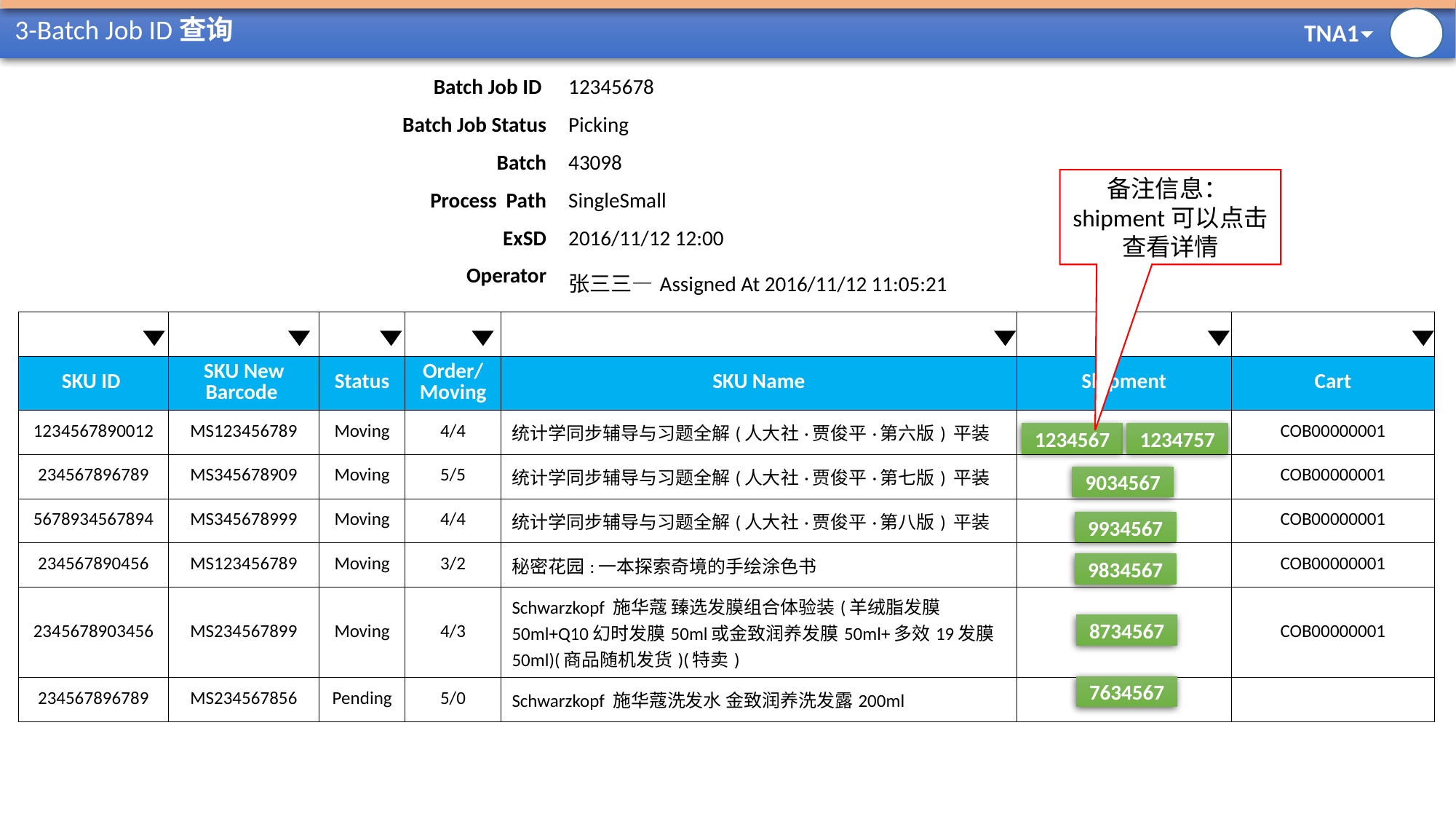

# 3-Batch Job ID查询
| Batch Job ID | 12345678 |
| --- | --- |
| Batch Job Status | Picking |
| Batch | 43098 |
| Process Path | SingleSmall |
| ExSD | 2016/11/12 12:00 |
| Operator | 张三三—Assigned At 2016/11/12 11:05:21 |
备注信息：shipment可以点击查看详情
|  |  |  |  |  |  |  |
| --- | --- | --- | --- | --- | --- | --- |
| SKU ID | SKU New Barcode | Status | Order/Moving | SKU Name | Shipment | Cart |
| 1234567890012 | MS123456789 | Moving | 4/4 | 统计学同步辅导与习题全解(人大社·贾俊平·第六版) 平装 |  | COB00000001 |
| 234567896789 | MS345678909 | Moving | 5/5 | 统计学同步辅导与习题全解(人大社·贾俊平·第七版) 平装 |  | COB00000001 |
| 5678934567894 | MS345678999 | Moving | 4/4 | 统计学同步辅导与习题全解(人大社·贾俊平·第八版) 平装 |  | COB00000001 |
| 234567890456 | MS123456789 | Moving | 3/2 | 秘密花园:一本探索奇境的手绘涂色书 |  | COB00000001 |
| 2345678903456 | MS234567899 | Moving | 4/3 | Schwarzkopf 施华蔻 臻选发膜组合体验装(羊绒脂发膜50ml+Q10幻时发膜50ml或金致润养发膜50ml+多效19发膜50ml)(商品随机发货)(特卖) |  | COB00000001 |
| 234567896789 | MS234567856 | Pending | 5/0 | Schwarzkopf 施华蔻洗发水 金致润养洗发露200ml |  |  |

1234567
1234757
9034567
9934567
9834567
8734567
7634567